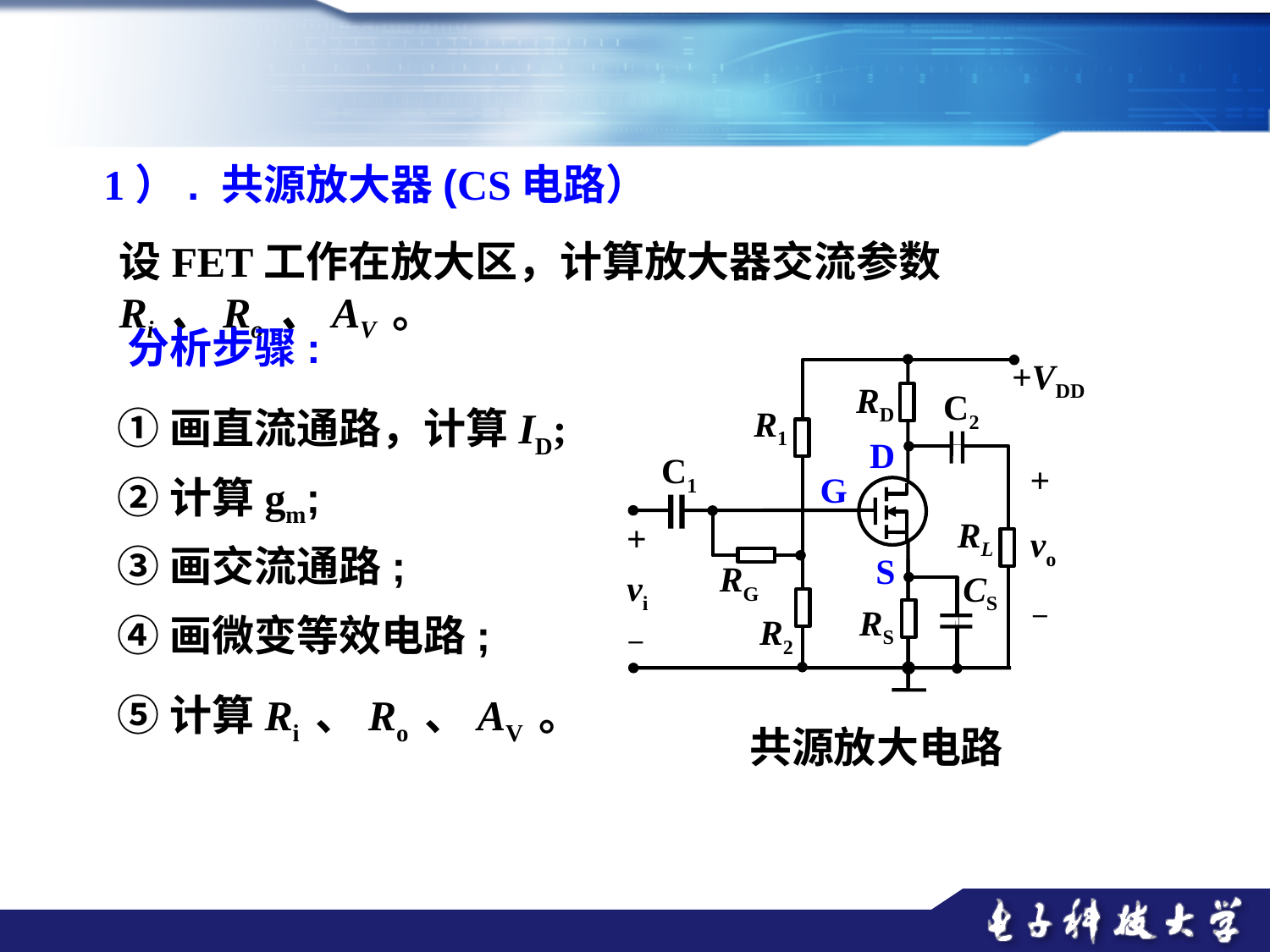

1）. 共源放大器(CS电路）
设FET工作在放大区，计算放大器交流参数Ri 、Ro 、AV 。
分析步骤:
+VDD

RD
C2

R1

D

C1

+
G

RL
+

vo

S
RG
vi
CS

–

RS

R2

–

①画直流通路，计算ID;
②计算gm;
③画交流通路;
④画微变等效电路;
⑤计算Ri 、Ro 、AV 。
共源放大电路